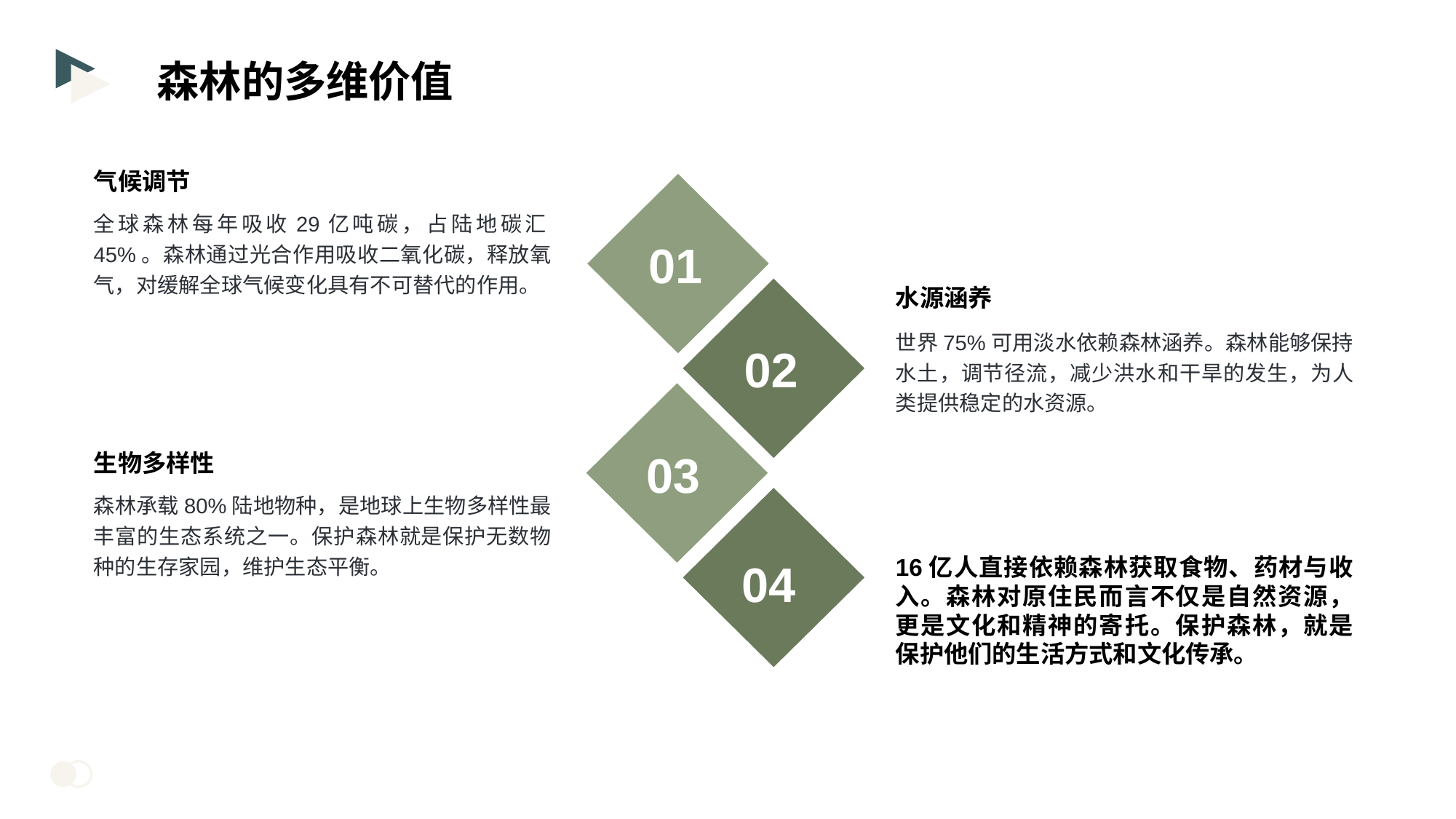

森林的多维价值

气候调节

全球森林每年吸收29亿吨碳，占陆地碳汇45%。森林通过光合作用吸收二氧化碳，释放氧气，对缓解全球气候变化具有不可替代的作用。

01
水源涵养

世界75%可用淡水依赖森林涵养。森林能够保持水土，调节径流，减少洪水和干旱的发生，为人类提供稳定的水资源。

02

03
生物多样性
森林承载80%陆地物种，是地球上生物多样性最丰富的生态系统之一。保护森林就是保护无数物种的生存家园，维护生态平衡。

04
16亿人直接依赖森林获取食物、药材与收入。森林对原住民而言不仅是自然资源，更是文化和精神的寄托。保护森林，就是保护他们的生活方式和文化传承。